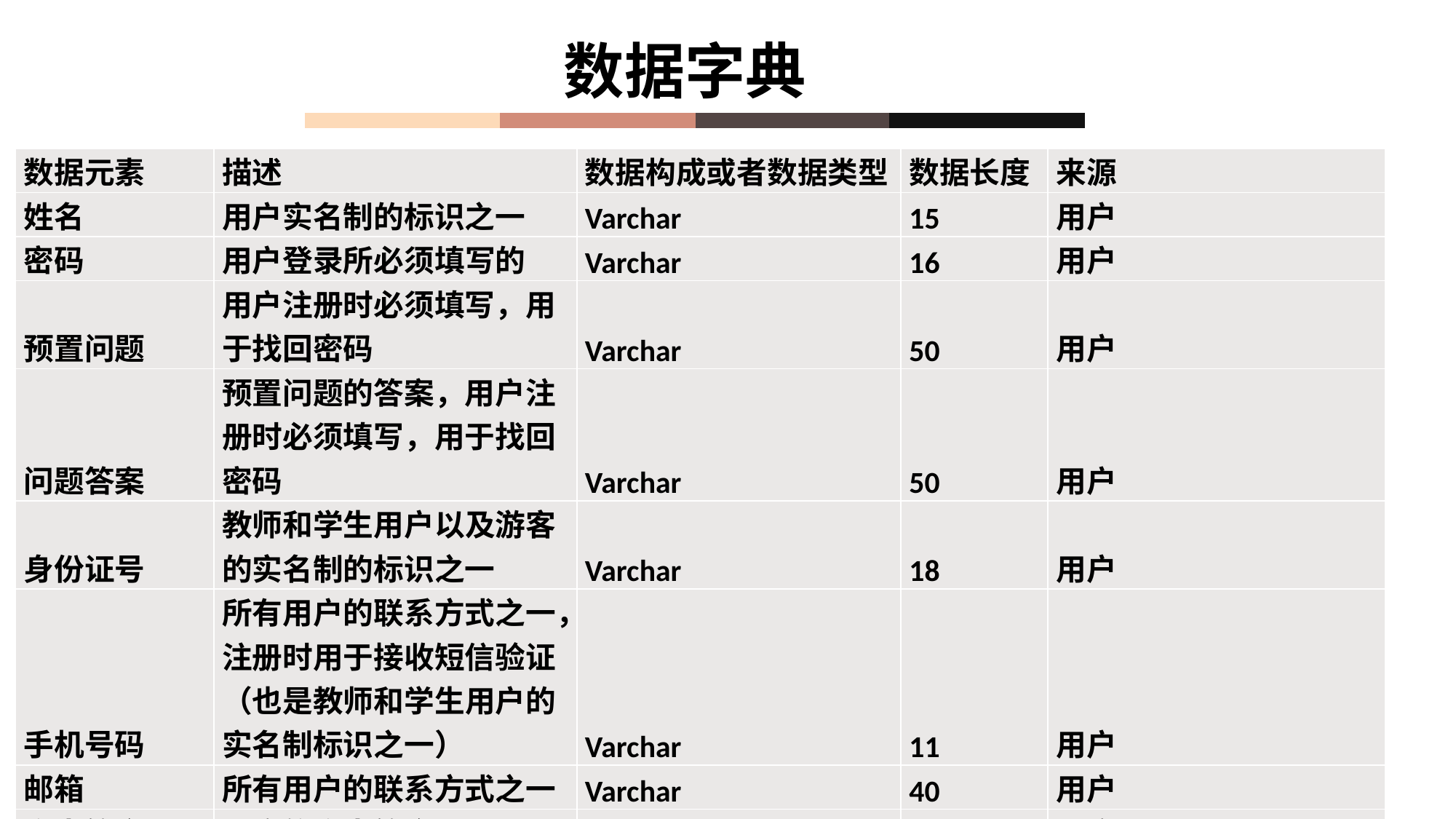

数据字典
| 数据元素 | 描述 | 数据构成或者数据类型 | 数据长度 | 来源 |
| --- | --- | --- | --- | --- |
| 姓名 | 用户实名制的标识之一 | Varchar | 15 | 用户 |
| 密码 | 用户登录所必须填写的 | Varchar | 16 | 用户 |
| 预置问题 | 用户注册时必须填写，用于找回密码 | Varchar | 50 | 用户 |
| 问题答案 | 预置问题的答案，用户注册时必须填写，用于找回密码 | Varchar | 50 | 用户 |
| 身份证号 | 教师和学生用户以及游客的实名制的标识之一 | Varchar | 18 | 用户 |
| 手机号码 | 所有用户的联系方式之一，注册时用于接收短信验证（也是教师和学生用户的实名制标识之一） | Varchar | 11 | 用户 |
| 邮箱 | 所有用户的联系方式之一 | Varchar | 40 | 用户 |
| 个人简介 | 用户的个人简介 | Varchar | 300 | 用户 |
| 账号 | 游客的身份标识 | Varchar | 16 | 用户 |